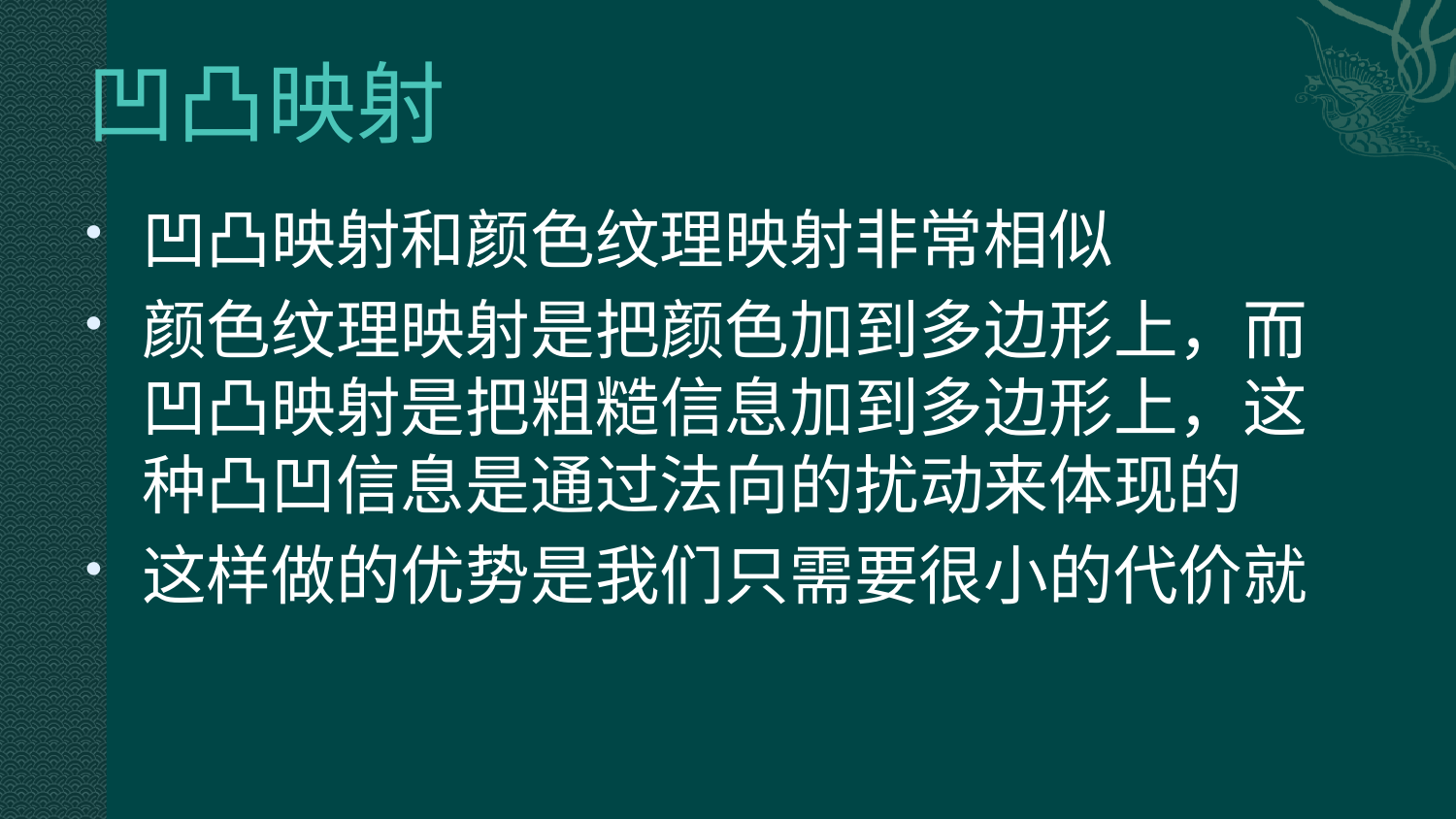

# 凹凸映射
凹凸映射和颜色纹理映射非常相似
颜色纹理映射是把颜色加到多边形上，而凹凸映射是把粗糙信息加到多边形上，这种凸凹信息是通过法向的扰动来体现的
这样做的优势是我们只需要很小的代价就